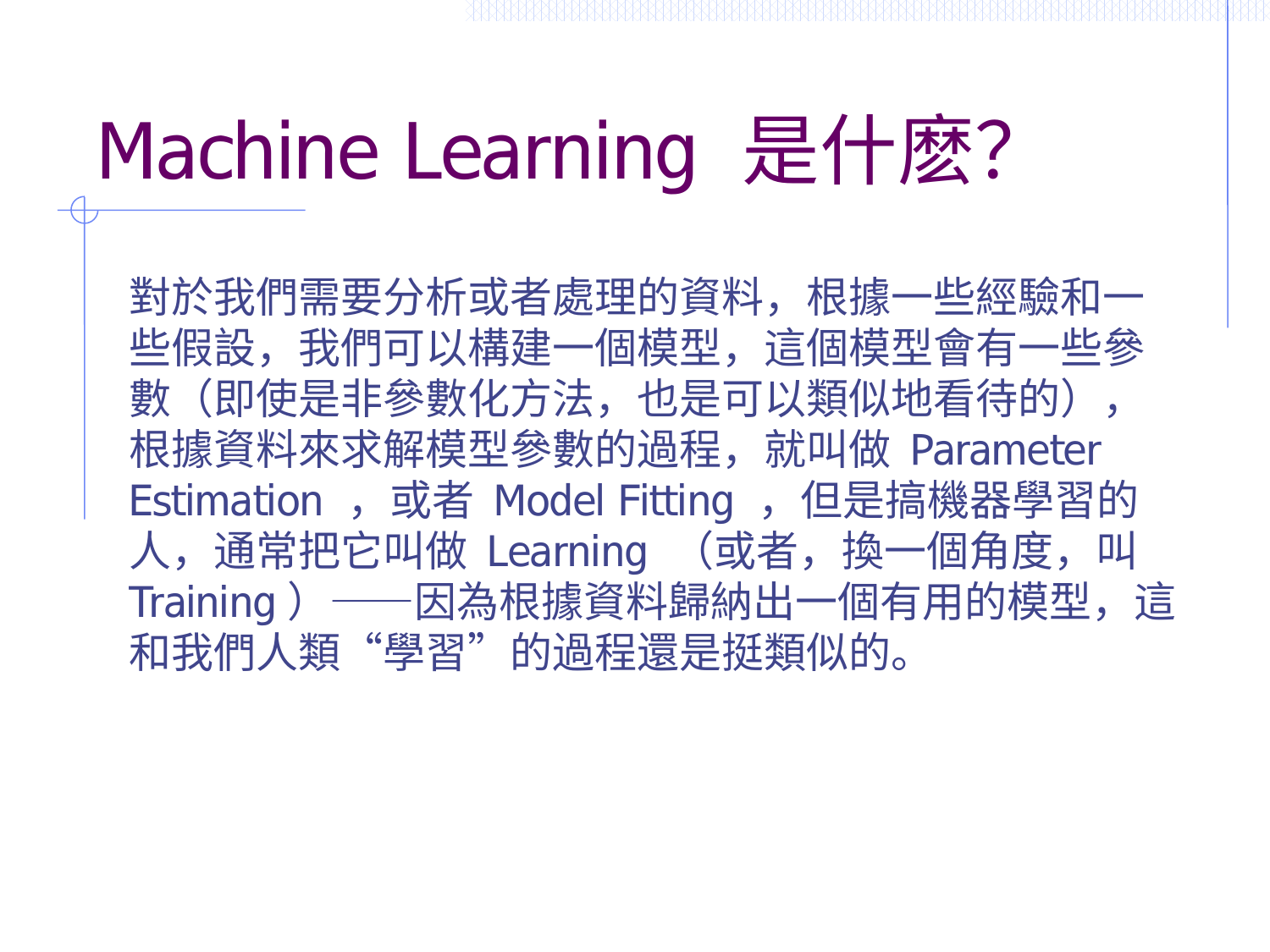

# Machine Learning 是什麽？
對於我們需要分析或者處理的資料，根據一些經驗和一些假設，我們可以構建一個模型，這個模型會有一些參數（即使是非參數化方法，也是可以類似地看待的），根據資料來求解模型參數的過程，就叫做 Parameter Estimation ，或者 Model Fitting ，但是搞機器學習的人，通常把它叫做 Learning （或者，換一個角度，叫 Training）——因為根據資料歸納出一個有用的模型，這和我們人類“學習”的過程還是挺類似的。